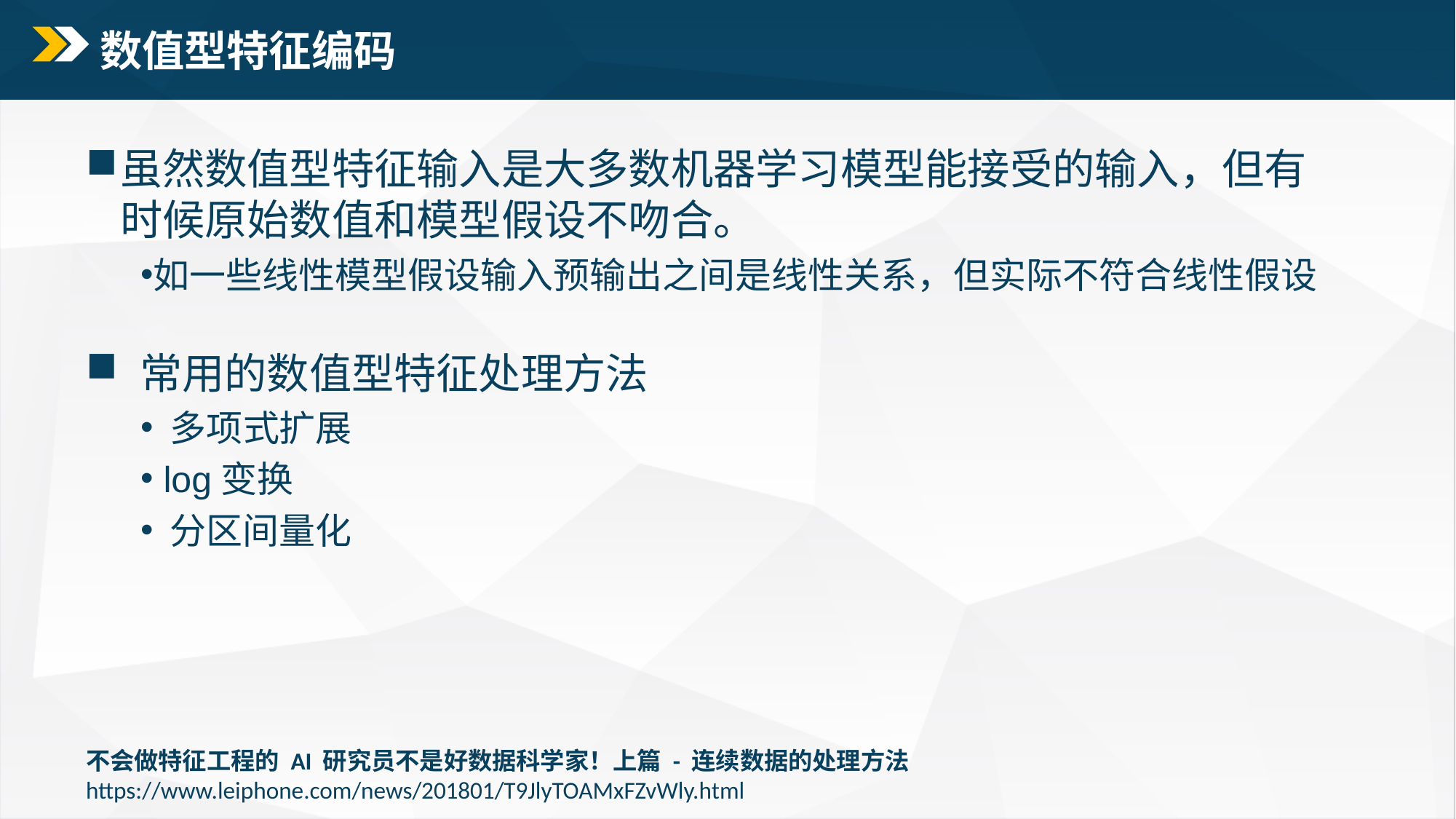

# 数值型特征编码
虽然数值型特征输入是大多数机器学习模型能接受的输入，但有时候原始数值和模型假设不吻合。
如一些线性模型假设输入预输出之间是线性关系，但实际不符合线性假设

 常用的数值型特征处理方法
 多项式扩展
 log变换
 分区间量化

不会做特征工程的 AI 研究员不是好数据科学家！上篇 - 连续数据的处理方法
https://www.leiphone.com/news/201801/T9JlyTOAMxFZvWly.html